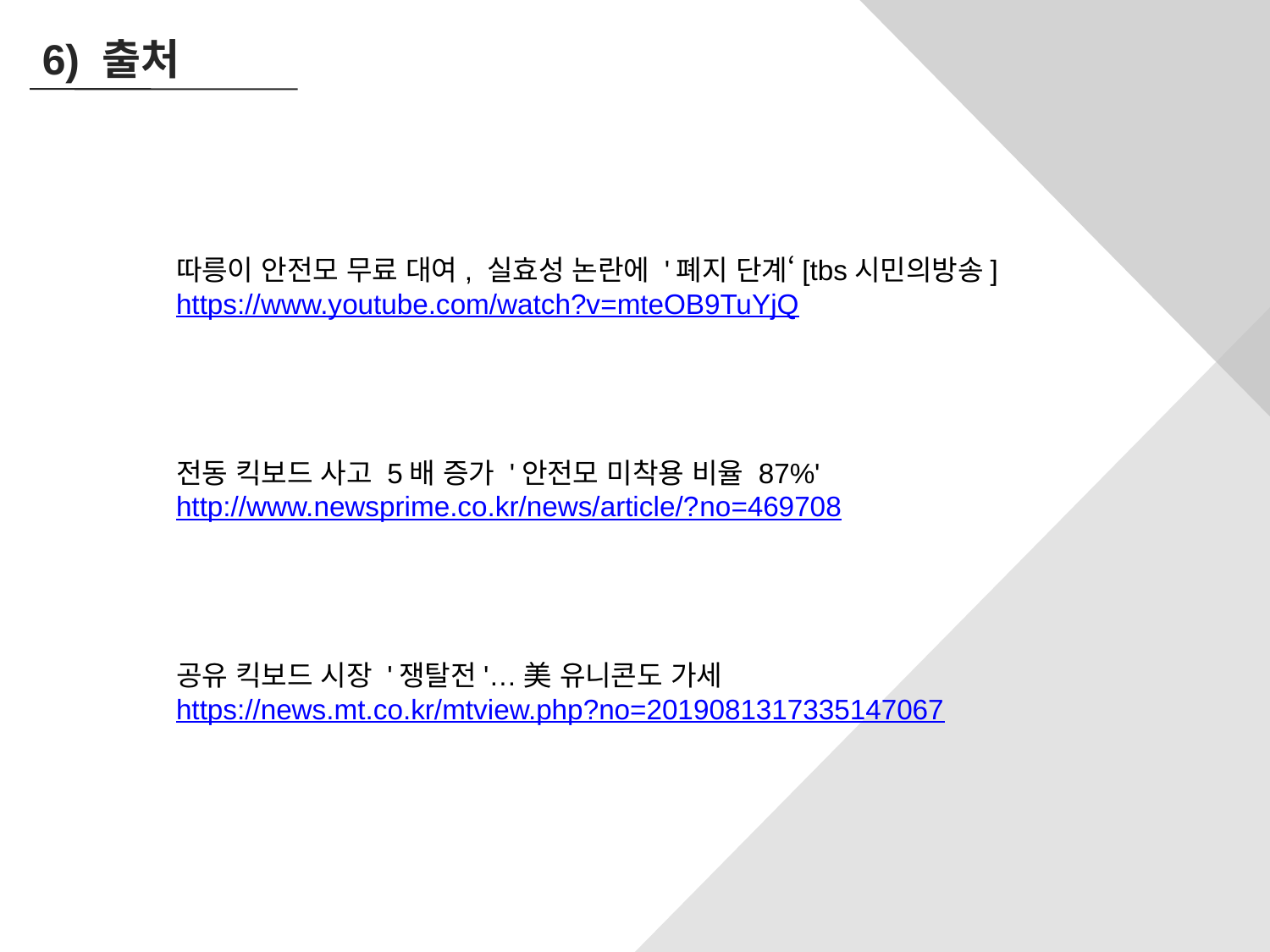

6) 출처
따릉이 안전모 무료 대여, 실효성 논란에 '폐지 단계‘[tbs시민의방송]
https://www.youtube.com/watch?v=mteOB9TuYjQ

전동 킥보드 사고 5배 증가 '안전모 미착용 비율 87%'
http://www.newsprime.co.kr/news/article/?no=469708

공유 킥보드 시장 '쟁탈전'…美 유니콘도 가세
https://news.mt.co.kr/mtview.php?no=2019081317335147067